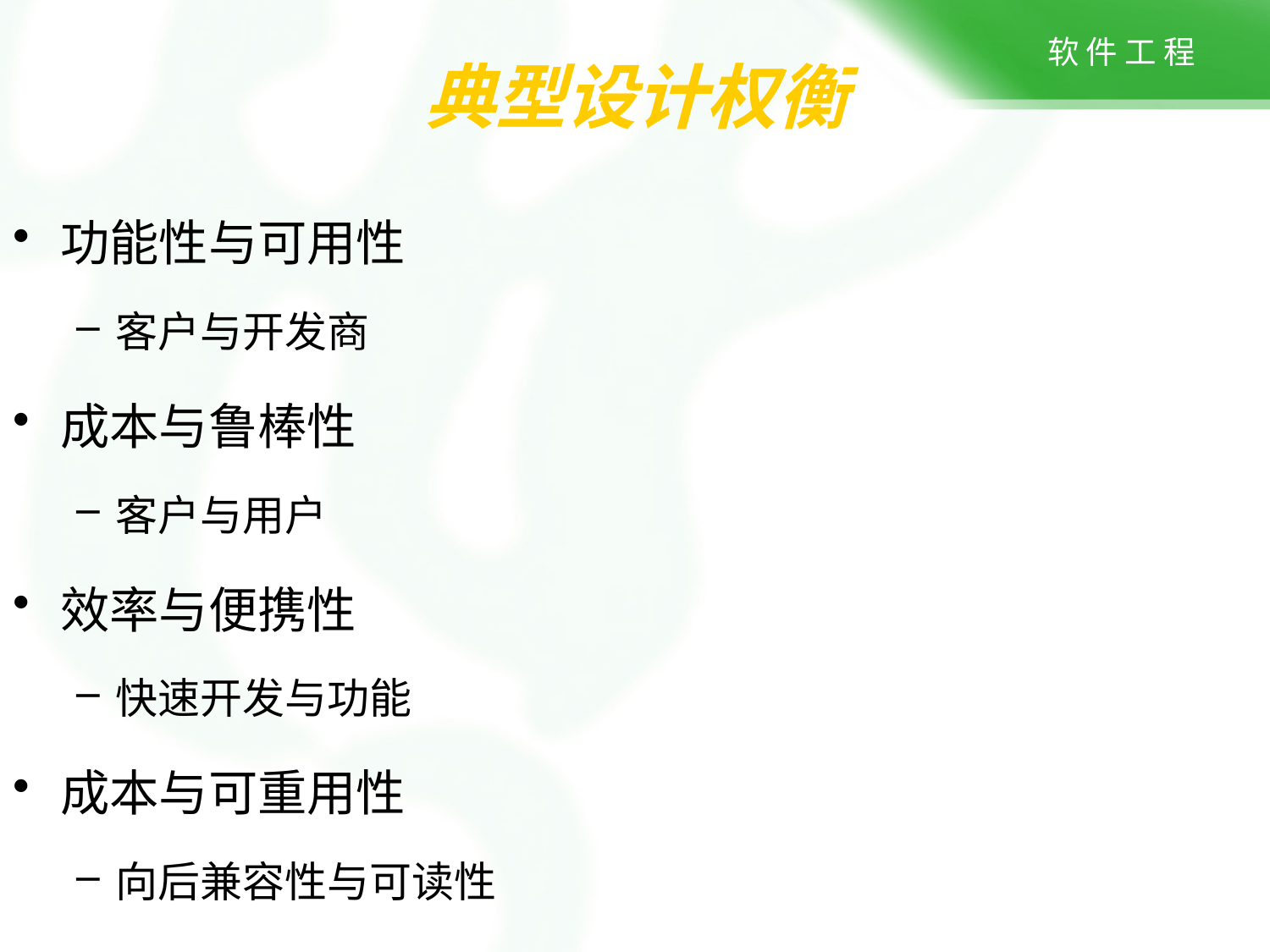

# 典型设计权衡
功能性与可用性
客户与开发商
成本与鲁棒性
客户与用户
效率与便携性
快速开发与功能
成本与可重用性
向后兼容性与可读性